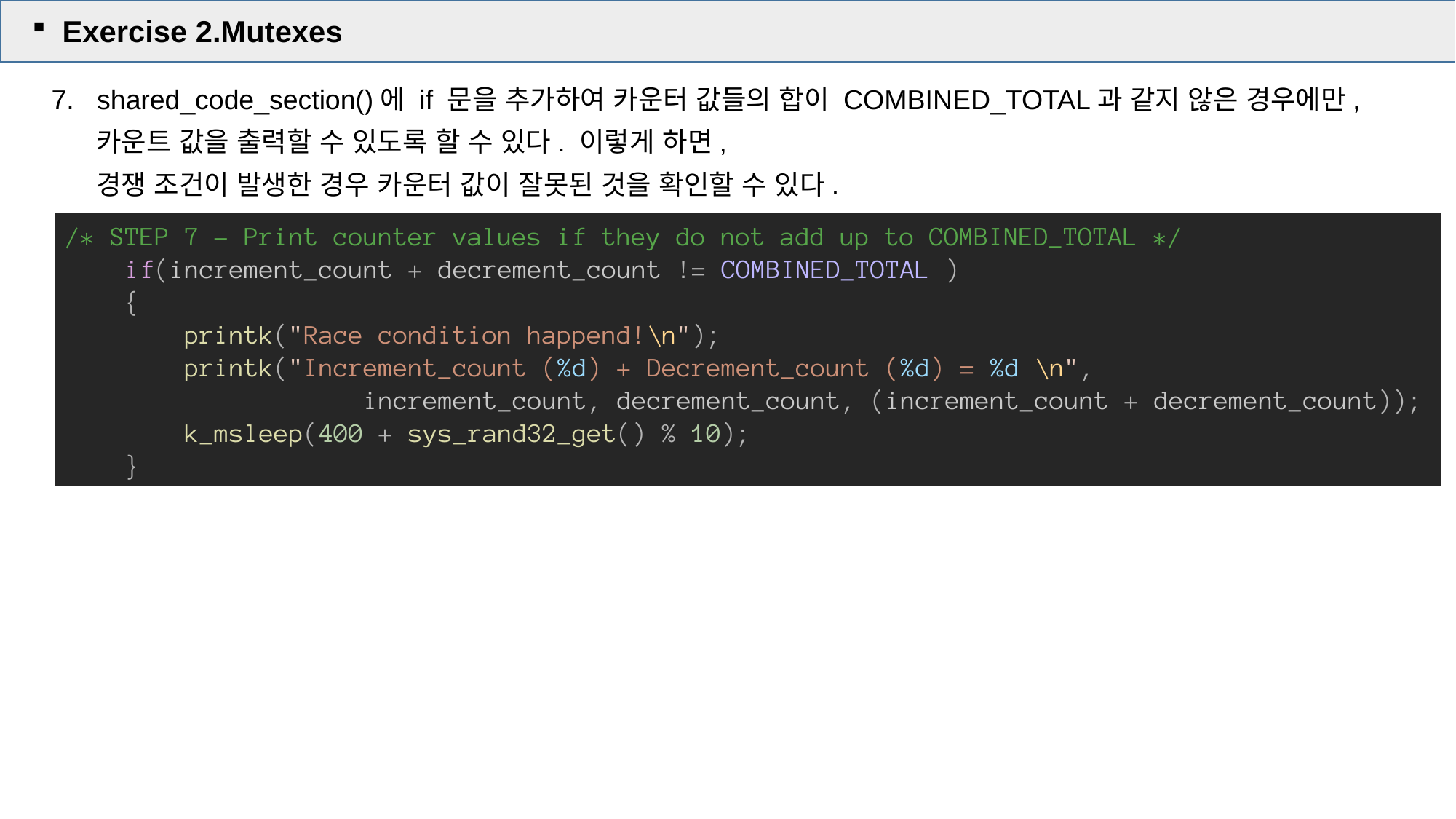

Exercise 2.Mutexes

7.   shared_code_section()에 if 문을 추가하여 카운터 값들의 합이 COMBINED_TOTAL과 같지 않은 경우에만,
     카운트 값을 출력할 수 있도록 할 수 있다. 이렇게 하면,
     경쟁 조건이 발생한 경우 카운터 값이 잘못된 것을 확인할 수 있다.
/* STEP 7 - Print counter values if they do not add up to COMBINED_TOTAL */
    if(increment_count + decrement_count != COMBINED_TOTAL )
    {
        printk("Race condition happend!\n");
        printk("Increment_count (%d) + Decrement_count (%d) = %d \n",
                    increment_count, decrement_count, (increment_count + decrement_count));
        k_msleep(400 + sys_rand32_get() % 10);
    }